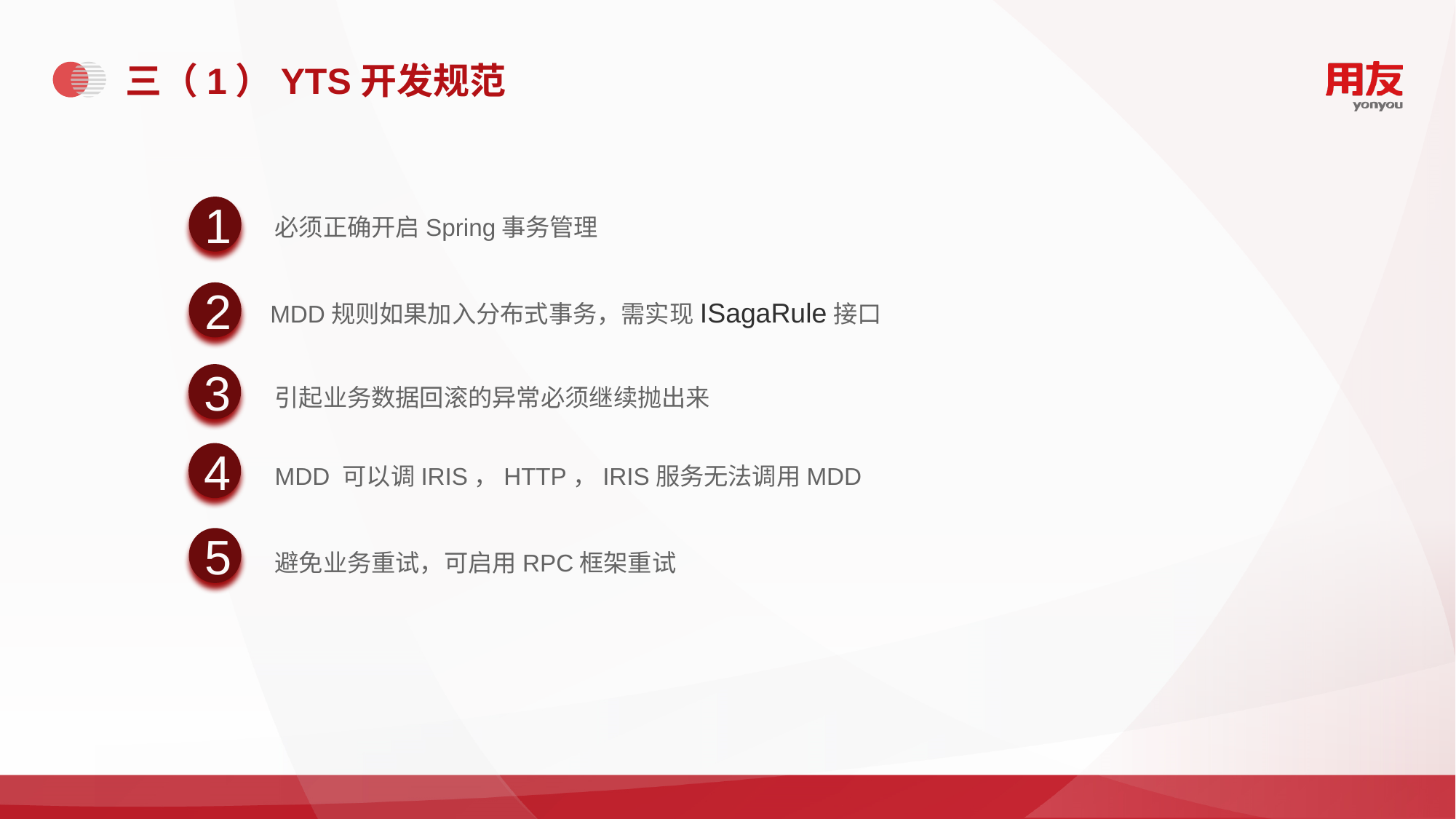

# 三（1）YTS开发规范
1
必须正确开启Spring事务管理
MDD规则如果加入分布式事务，需实现ISagaRule接口
2
3
引起业务数据回滚的异常必须继续抛出来
4
MDD 可以调IRIS，HTTP，IRIS服务无法调用MDD
5
避免业务重试，可启用RPC框架重试